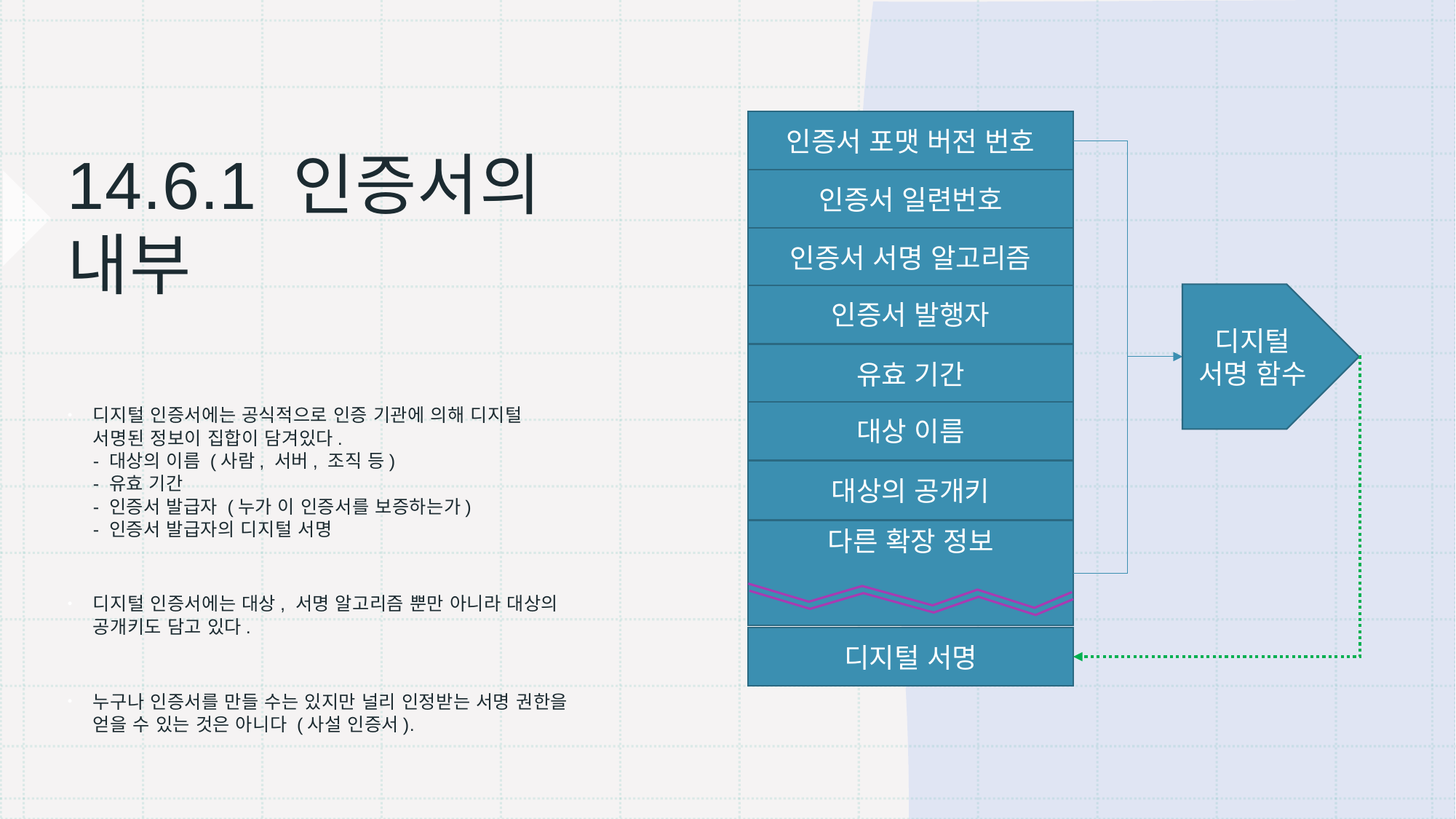

# 14.6.1 인증서의 내부

인증서 포맷 버전 번호
인증서 일련번호

인증서 서명 알고리즘
디지털
서명 함수
인증서 발행자
유효 기간
디지털 인증서에는 공식적으로 인증 기관에 의해 디지털 서명된 정보이 집합이 담겨있다.
- 대상의 이름 (사람, 서버, 조직 등)
- 유효 기간
- 인증서 발급자 (누가 이 인증서를 보증하는가)
- 인증서 발급자의 디지털 서명

디지털 인증서에는 대상, 서명 알고리즘 뿐만 아니라 대상의 공개키도 담고 있다.

누구나 인증서를 만들 수는 있지만 널리 인정받는 서명 권한을 얻을 수 있는 것은 아니다 (사설 인증서).
대상 이름
대상의 공개키
다른 확장 정보

디지털 서명